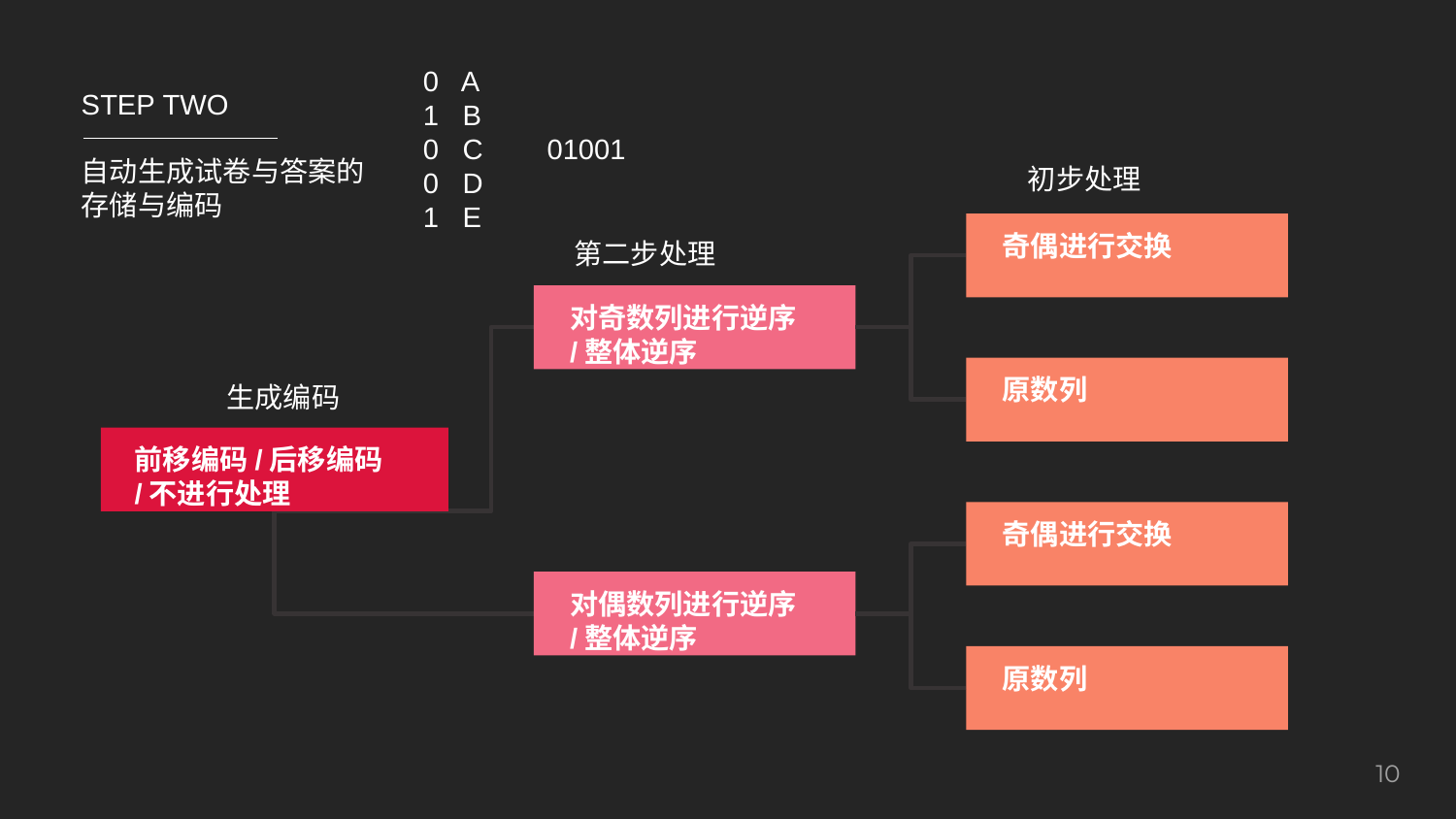

0   A
  1   B
  0   C        01001
  0   D
  1   E
STEP TWO

自动生成试卷与答案的
存储与编码
初步处理

奇偶进行交换
第二步处理

对奇数列进行逆序
/整体逆序
原数列

生成编码

前移编码/后移编码/不进行处理

奇偶进行交换

对偶数列进行逆序
/整体逆序
原数列

10